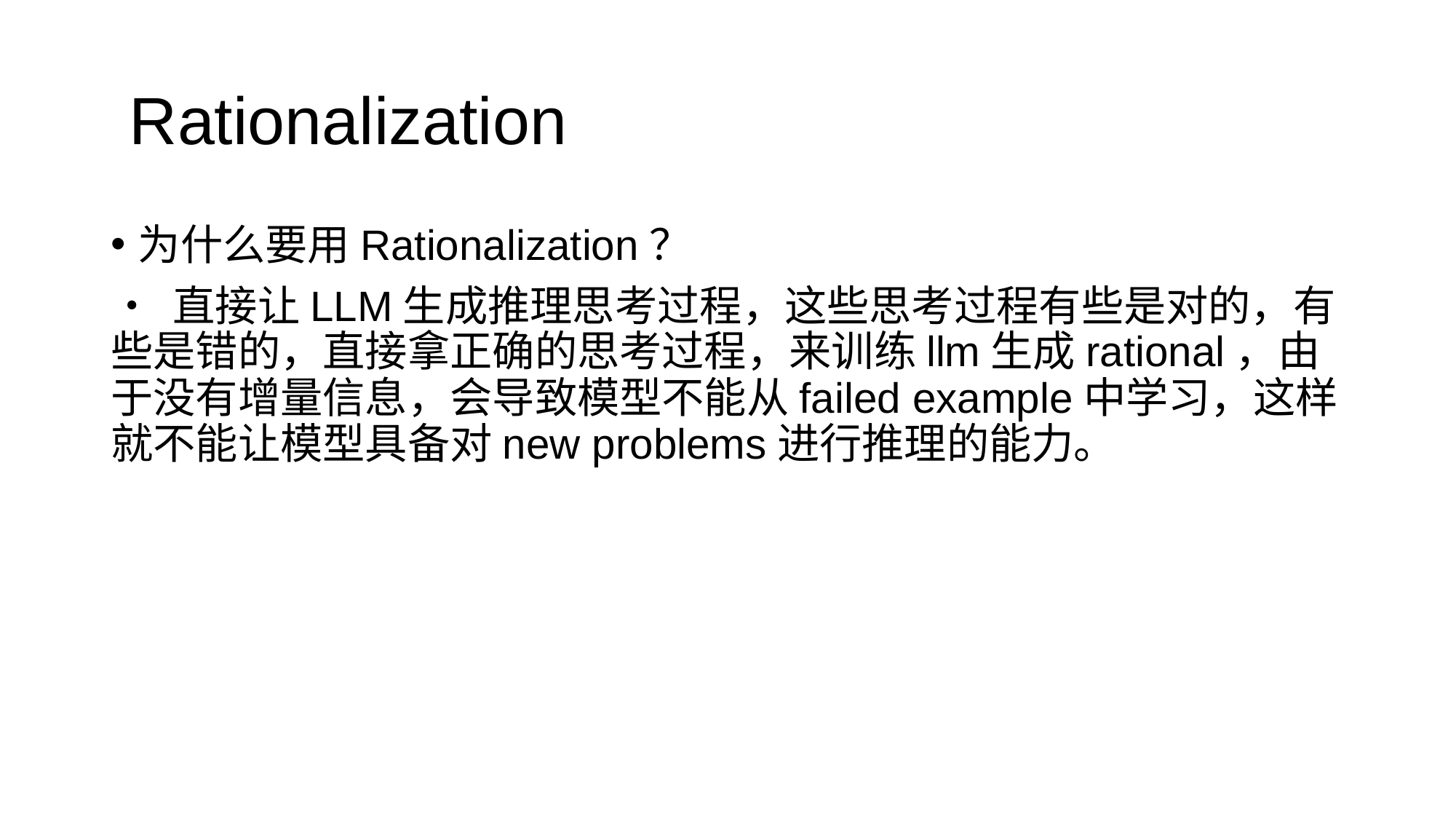

# Rationalization
为什么要用Rationalization？
• 直接让LLM生成推理思考过程，这些思考过程有些是对的，有些是错的，直接拿正确的思考过程，来训练llm生成rational，由于没有增量信息，会导致模型不能从failed example中学习，这样就不能让模型具备对new problems进行推理的能力。